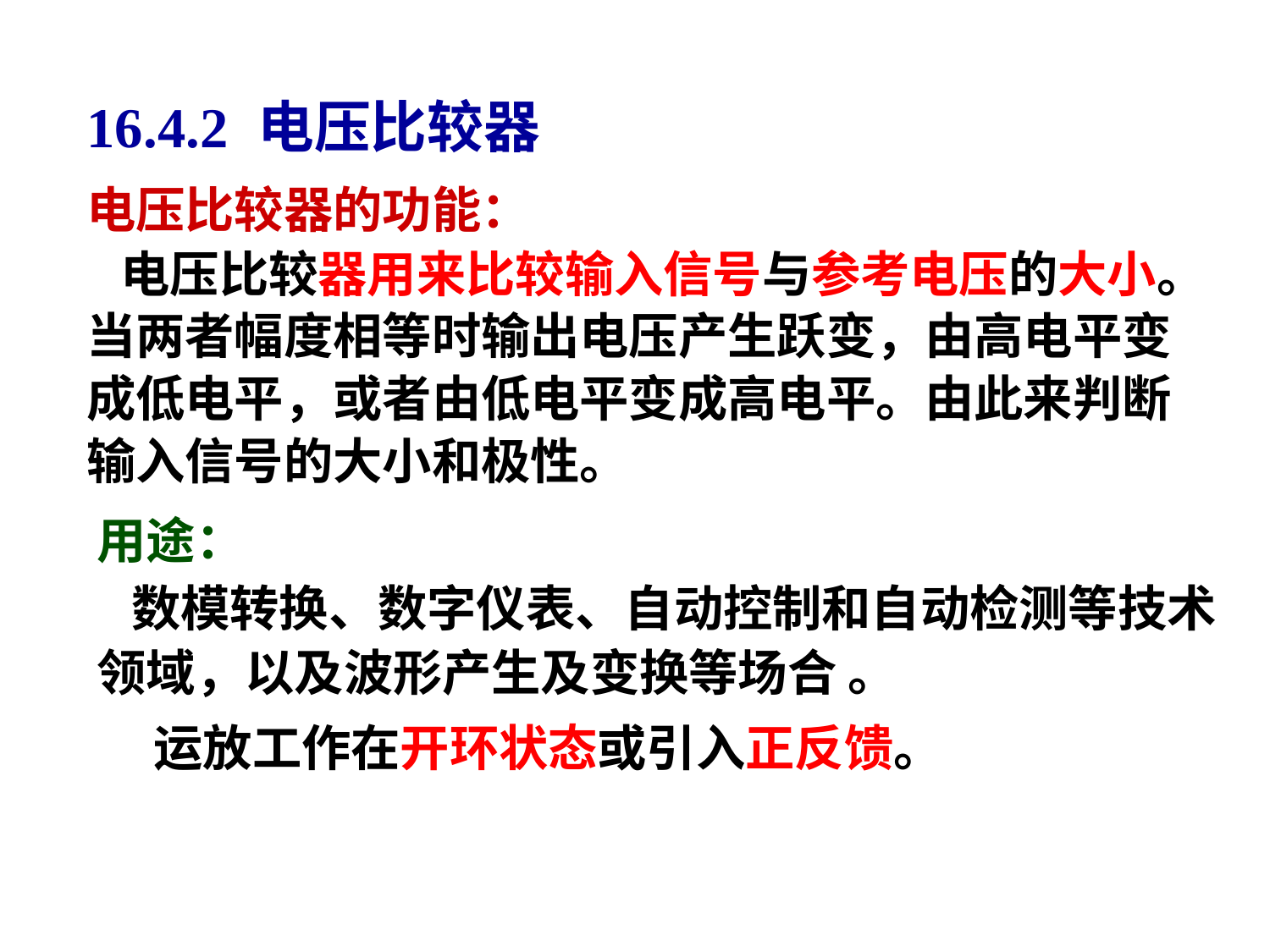

16.4.2 电压比较器
电压比较器的功能：
  电压比较器用来比较输入信号与参考电压的大小。当两者幅度相等时输出电压产生跃变，由高电平变成低电平，或者由低电平变成高电平。由此来判断输入信号的大小和极性。
用途：
  数模转换、数字仪表、自动控制和自动检测等技术领域，以及波形产生及变换等场合 。
    运放工作在开环状态或引入正反馈。